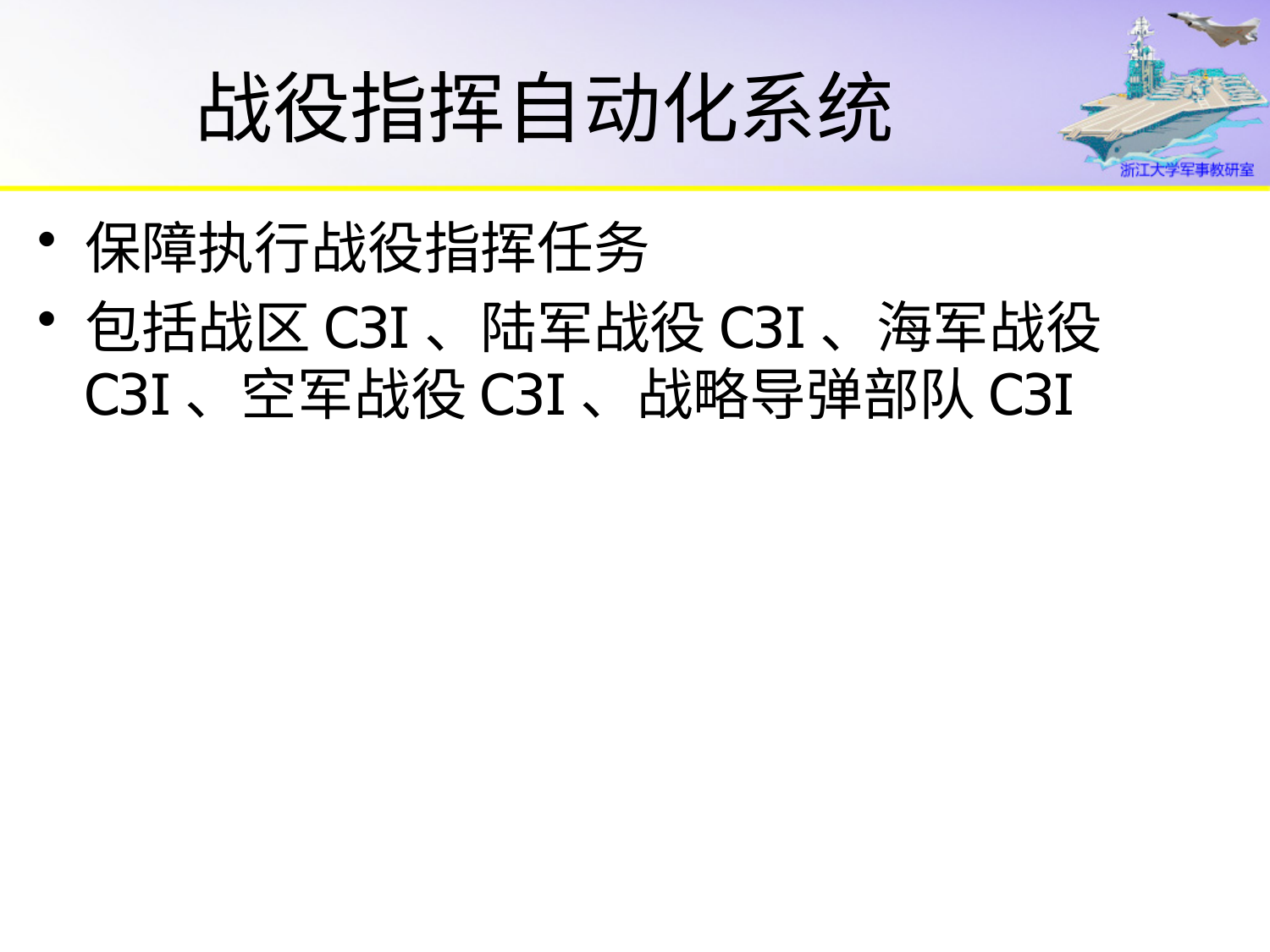

# 战役指挥自动化系统
保障执行战役指挥任务
包括战区C3I、陆军战役C3I、海军战役C3I、空军战役C3I、战略导弹部队C3I